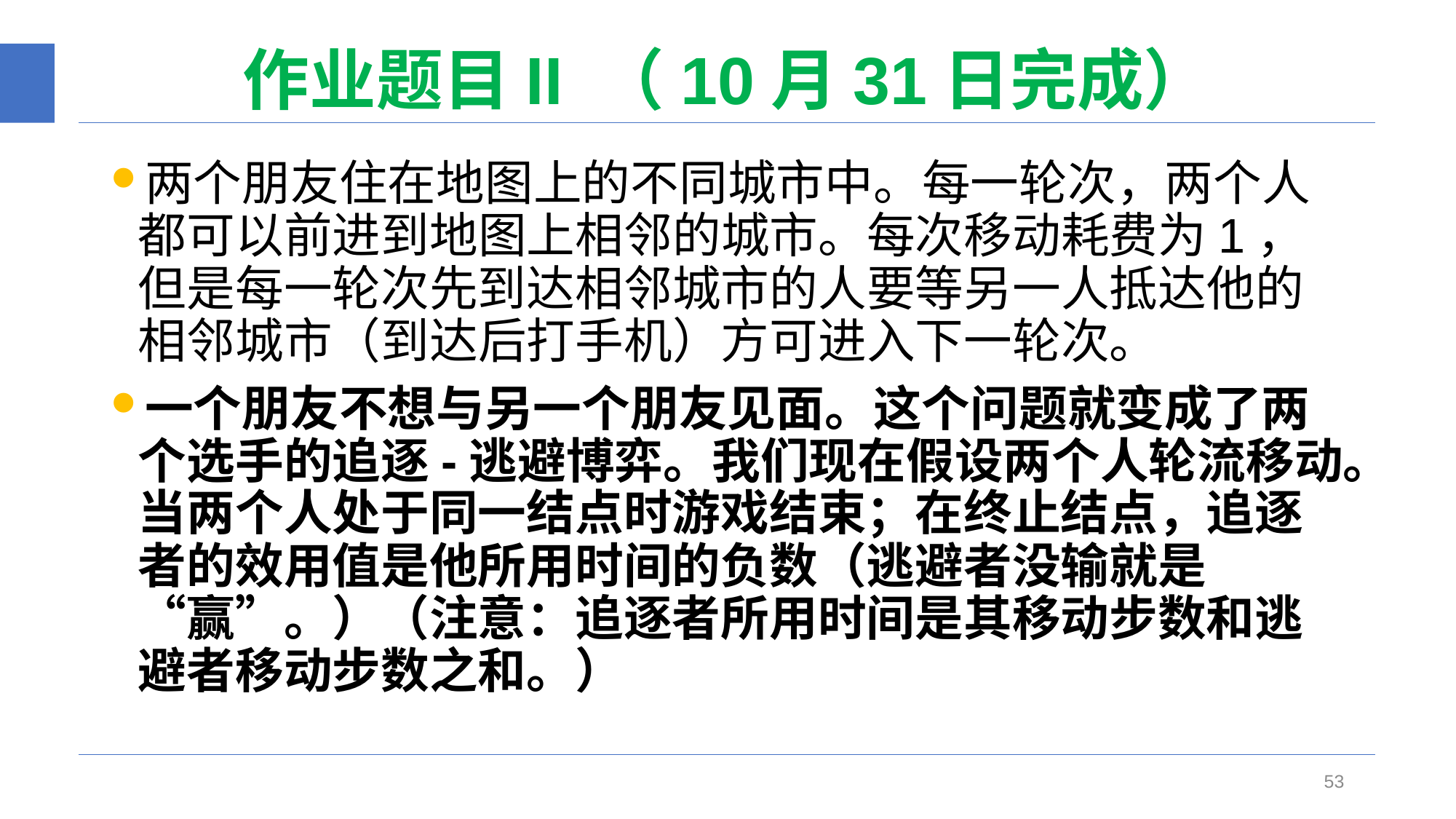

# 作业题目II （10月31日完成）
两个朋友住在地图上的不同城市中。每一轮次，两个人都可以前进到地图上相邻的城市。每次移动耗费为1，但是每一轮次先到达相邻城市的人要等另一人抵达他的相邻城市（到达后打手机）方可进入下一轮次。
一个朋友不想与另一个朋友见面。这个问题就变成了两个选手的追逐-逃避博弈。我们现在假设两个人轮流移动。当两个人处于同一结点时游戏结束；在终止结点，追逐者的效用值是他所用时间的负数（逃避者没输就是“赢”。）（注意：追逐者所用时间是其移动步数和逃避者移动步数之和。）
53